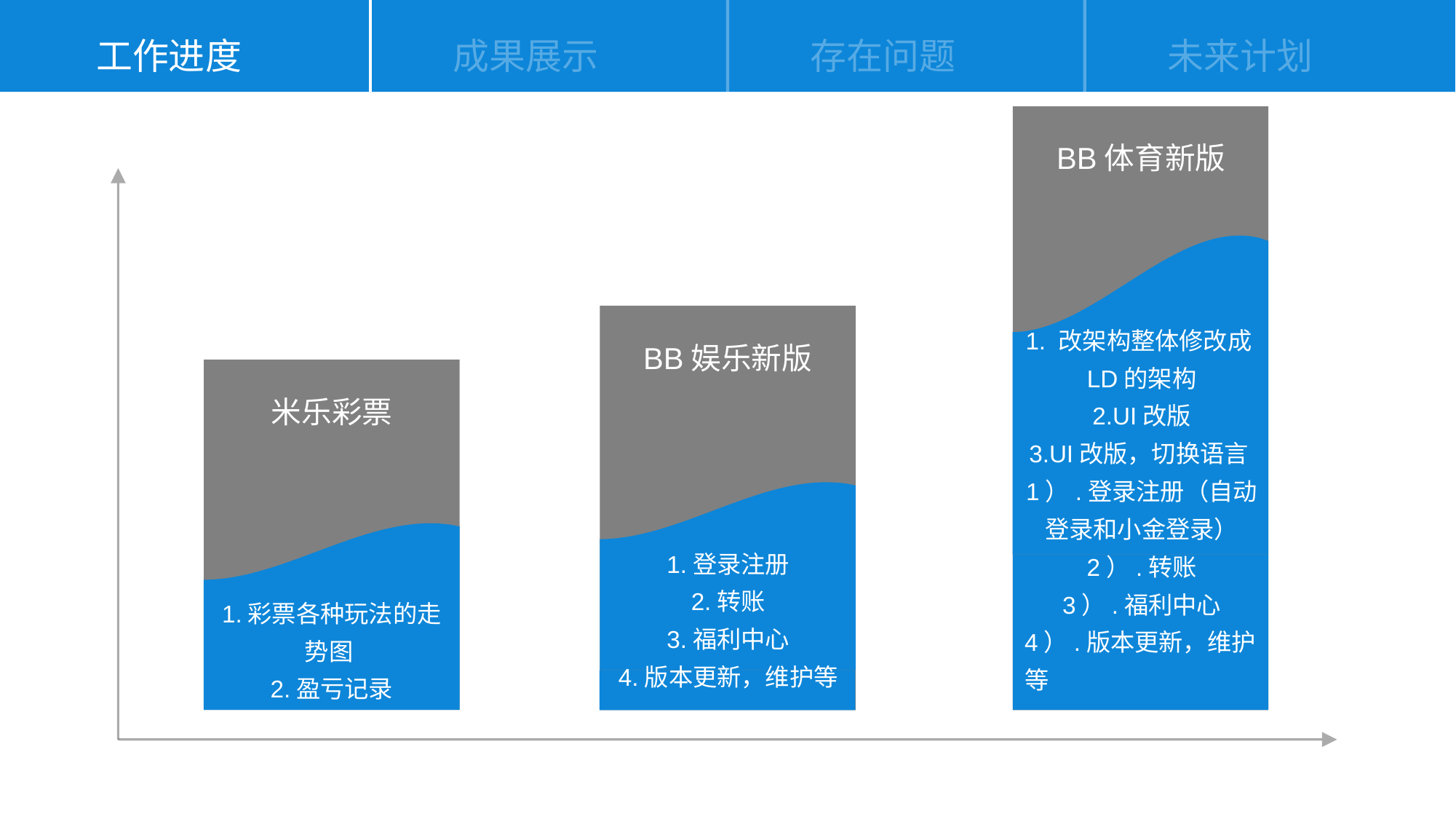

工作进度
成果展示
存在问题
未来计划

BB体育新版

1. 改架构整体修改成LD的架构
2.UI改版
3.UI改版，切换语言1）.登录注册（自动登录和小金登录）
2）.转账
3）.福利中心
4）.版本更新，维护等
BB娱乐新版

米乐彩票

1.登录注册
2.转账
3.福利中心
4.版本更新，维护等

1.彩票各种玩法的走势图
2.盈亏记录